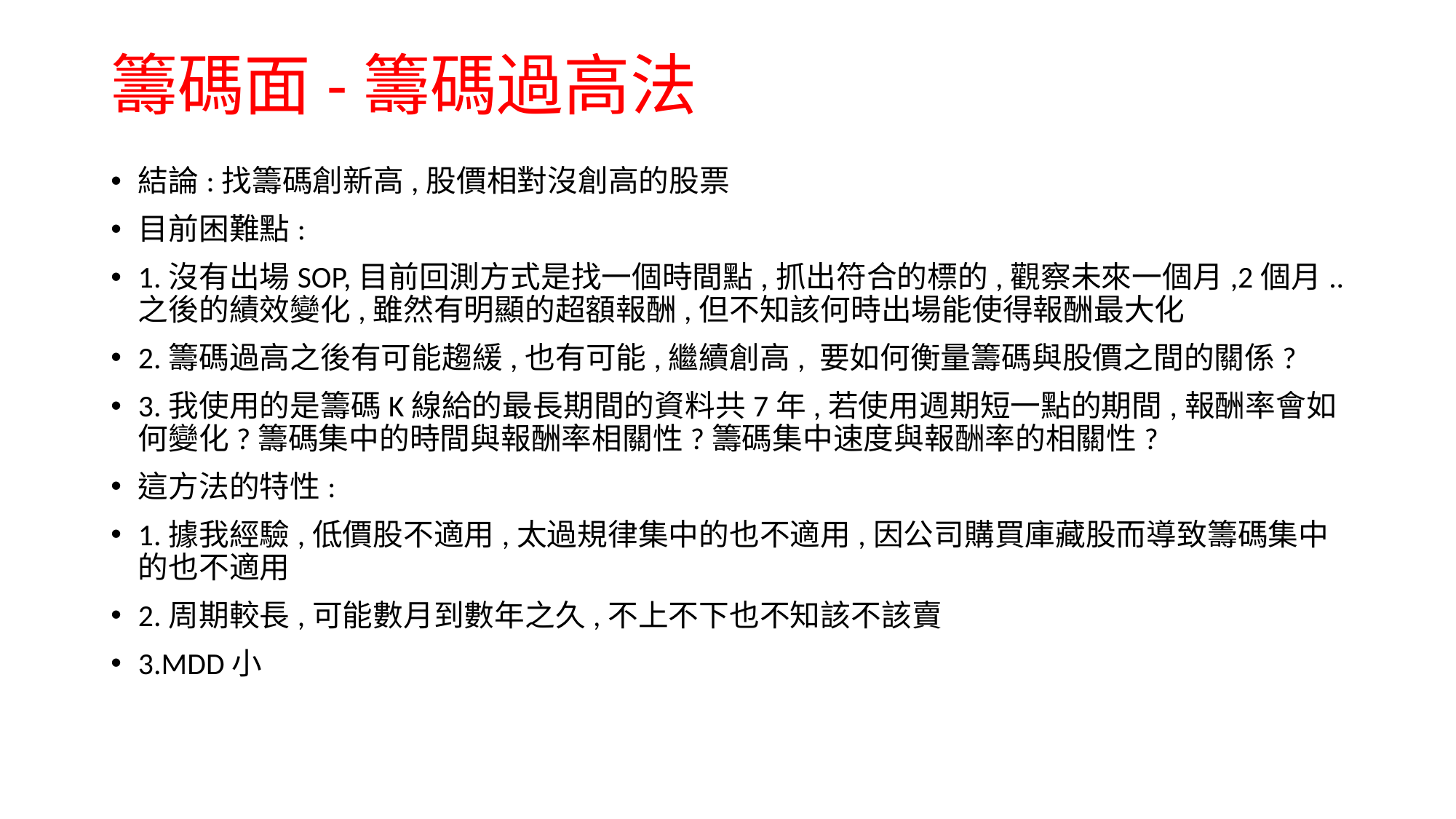

# 籌碼面-籌碼過高法
結論:找籌碼創新高,股價相對沒創高的股票
目前困難點:
1.沒有出場SOP,目前回測方式是找一個時間點,抓出符合的標的,觀察未來一個月,2個月..之後的績效變化,雖然有明顯的超額報酬,但不知該何時出場能使得報酬最大化
2.籌碼過高之後有可能趨緩,也有可能,繼續創高, 要如何衡量籌碼與股價之間的關係?
3.我使用的是籌碼K線給的最長期間的資料共7年,若使用週期短一點的期間,報酬率會如何變化?籌碼集中的時間與報酬率相關性?籌碼集中速度與報酬率的相關性?
這方法的特性:
1.據我經驗,低價股不適用,太過規律集中的也不適用,因公司購買庫藏股而導致籌碼集中的也不適用
2.周期較長,可能數月到數年之久,不上不下也不知該不該賣
3.MDD小